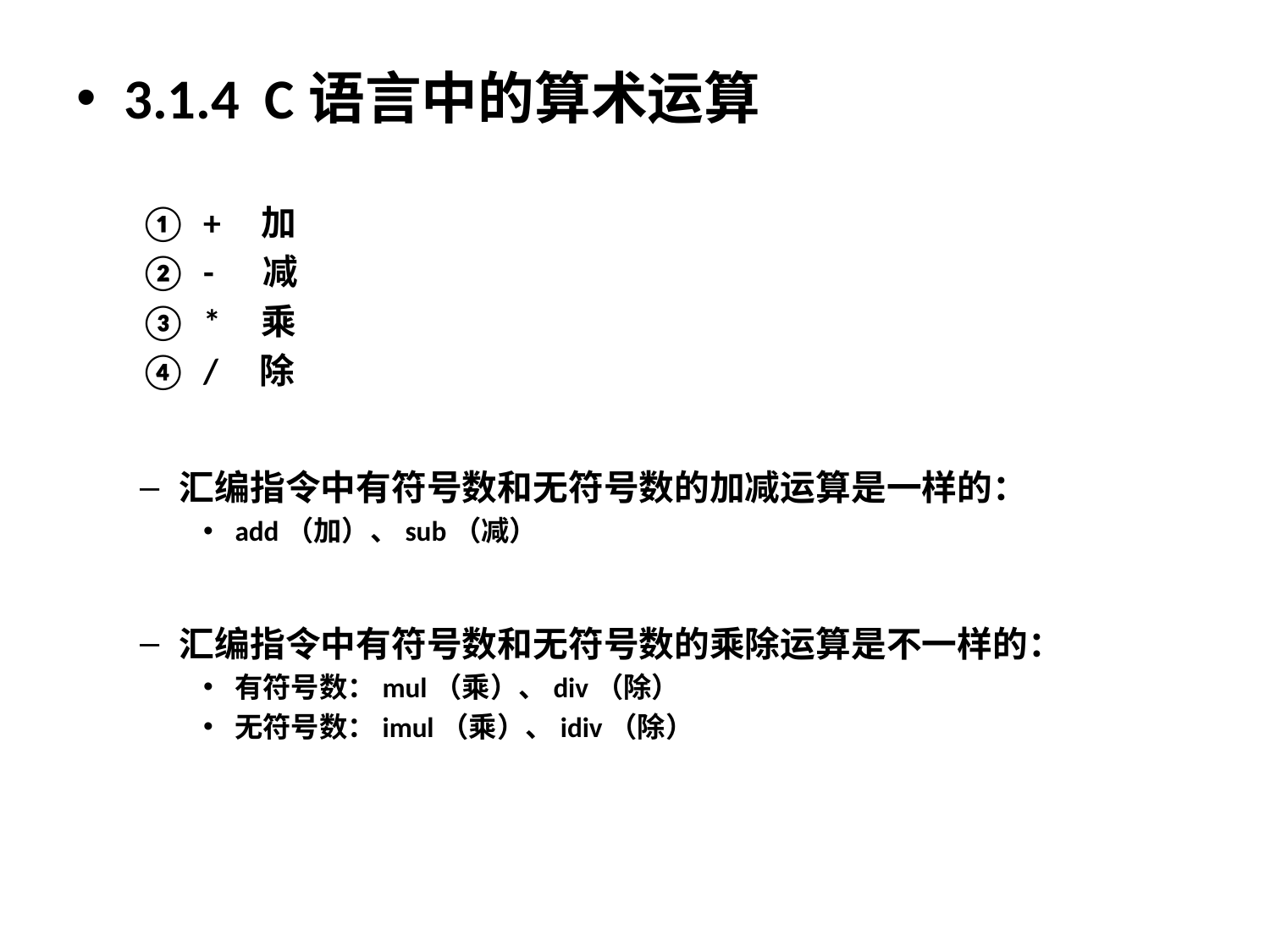

3.1.4  C语言中的算术运算

+    加
-     减
*    乘
/    除

汇编指令中有符号数和无符号数的加减运算是一样的：
add（加）、sub（减）

汇编指令中有符号数和无符号数的乘除运算是不一样的：
有符号数：mul（乘）、div（除）
无符号数：imul（乘）、idiv（除）